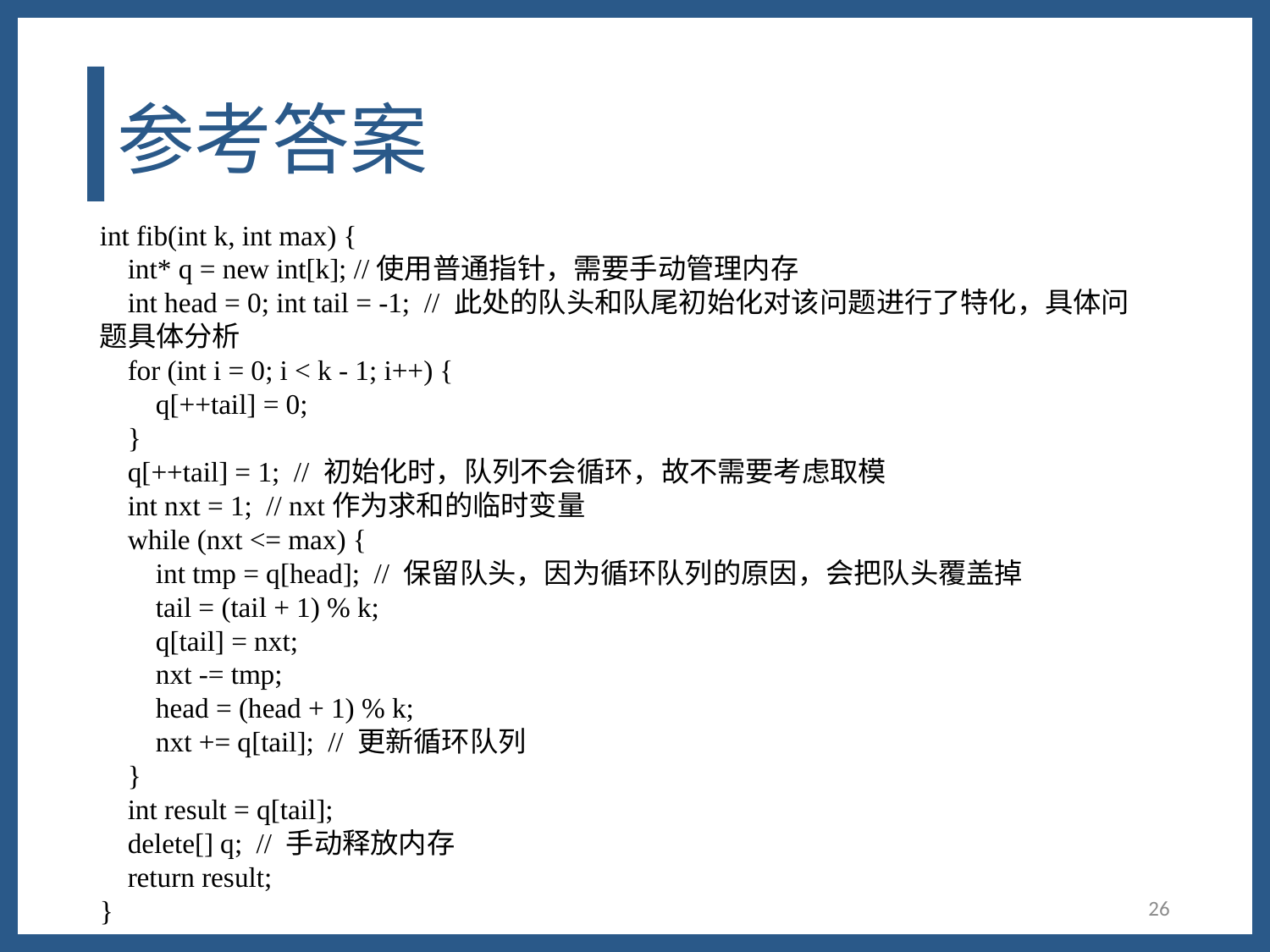

# 参考答案
int fib(int k, int max) {
    int* q = new int[k]; //使用普通指针，需要手动管理内存
    int head = 0; int tail = -1;  // 此处的队头和队尾初始化对该问题进行了特化，具体问题具体分析
    for (int i = 0; i < k - 1; i++) {
        q[++tail] = 0;
    }
    q[++tail] = 1;  // 初始化时，队列不会循环，故不需要考虑取模
    int nxt = 1;  // nxt作为求和的临时变量
    while (nxt <= max) {
        int tmp = q[head];  // 保留队头，因为循环队列的原因，会把队头覆盖掉
        tail = (tail + 1) % k;
        q[tail] = nxt;
        nxt -= tmp;
        head = (head + 1) % k;
        nxt += q[tail];  // 更新循环队列
    }
    int result = q[tail];
    delete[] q;  // 手动释放内存
    return result;
}
26